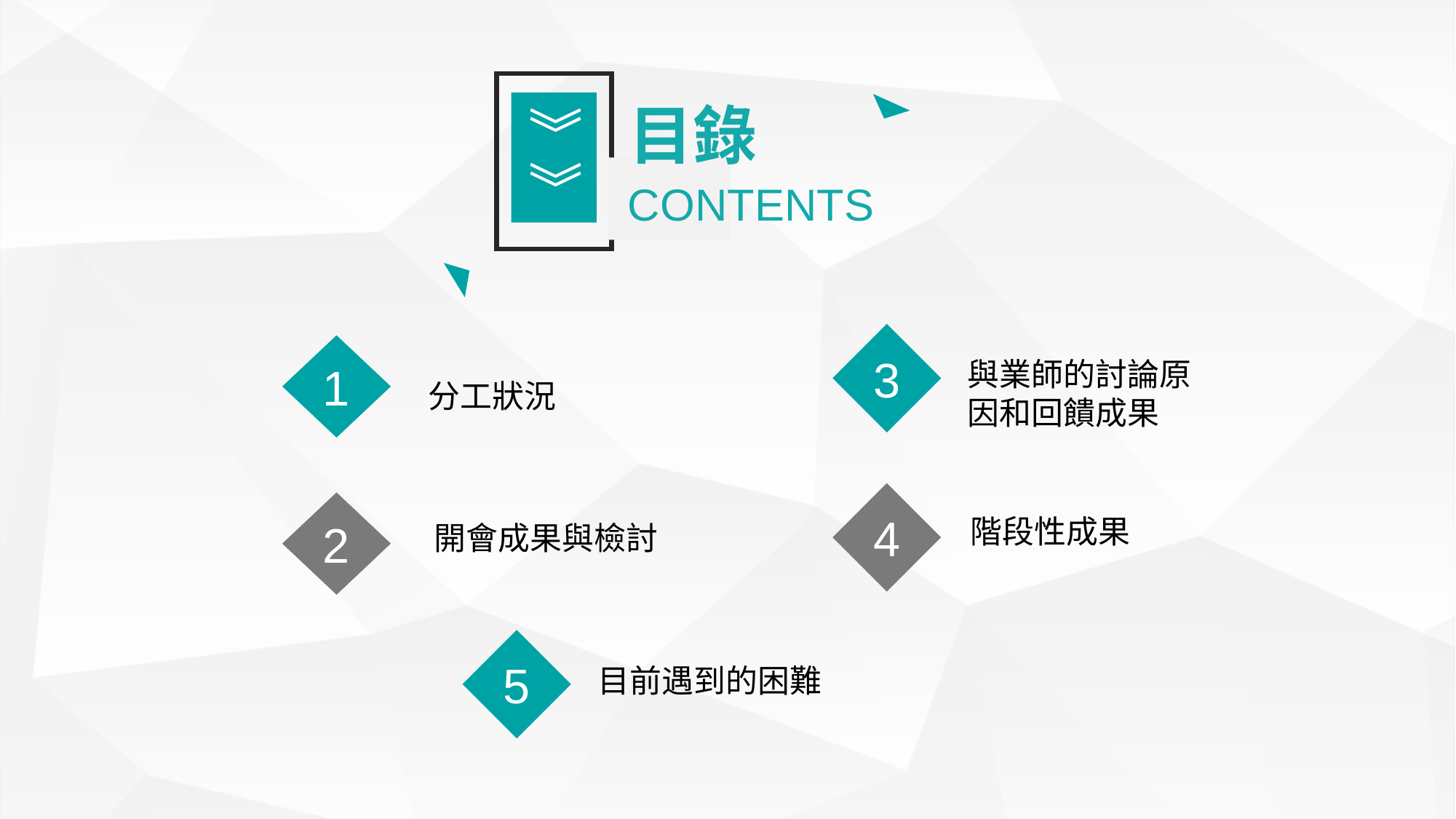

目錄
CONTENTS

》》

3
與業師的討論原因和回饋成果
1
分工狀況
4
階段性成果
2
開會成果與檢討
5
目前遇到的困難